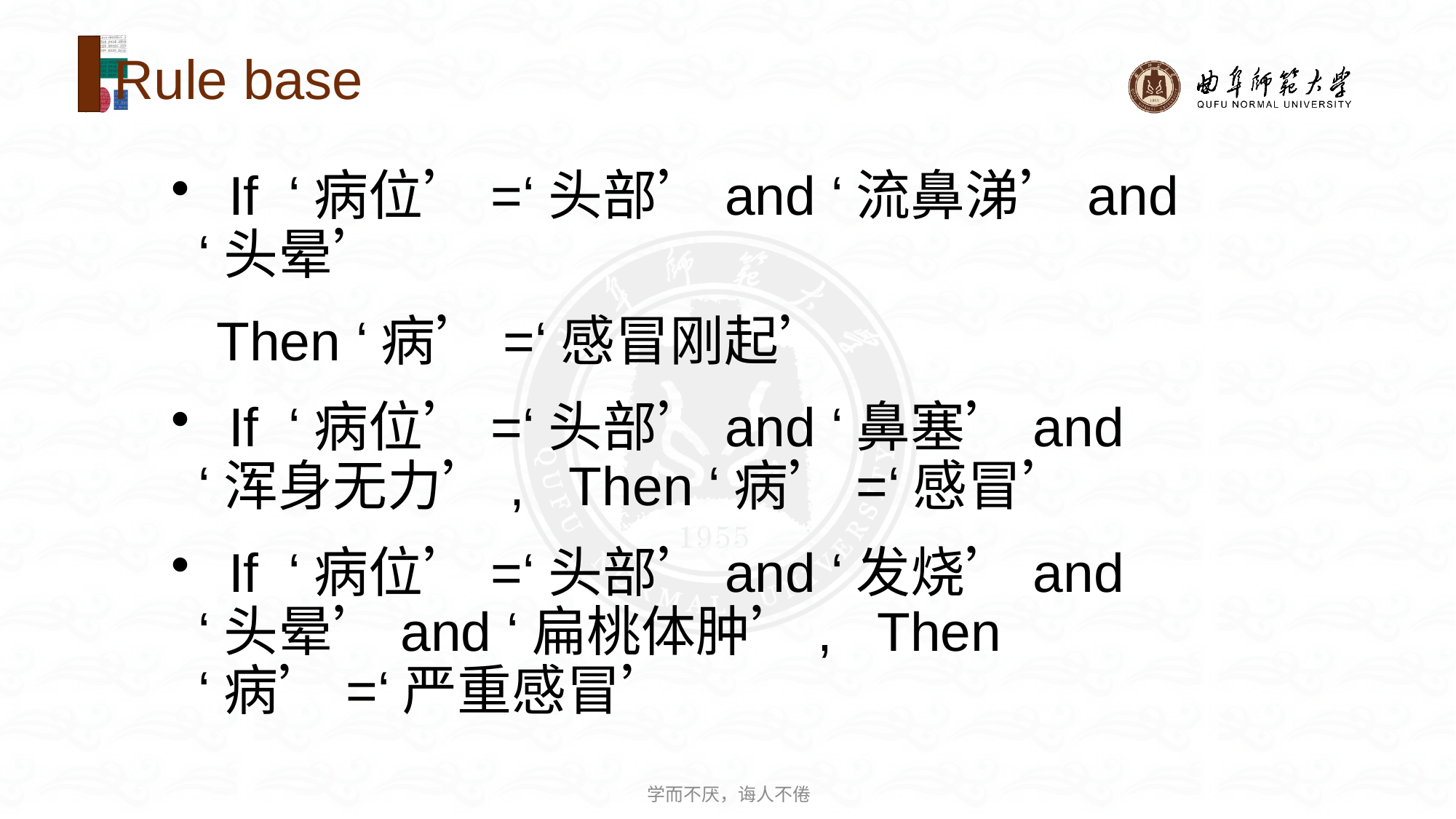

# Rule base
  If  ‘病位’=‘头部’and ‘流鼻涕’and ‘头晕’
   Then ‘病’=‘感冒刚起’
  If  ‘病位’=‘头部’and ‘鼻塞’and ‘浑身无力’,   Then ‘病’=‘感冒’
  If  ‘病位’=‘头部’and ‘发烧’and ‘头晕’and ‘扁桃体肿’,   Then ‘病’=‘严重感冒’
学而不厌，诲人不倦
21